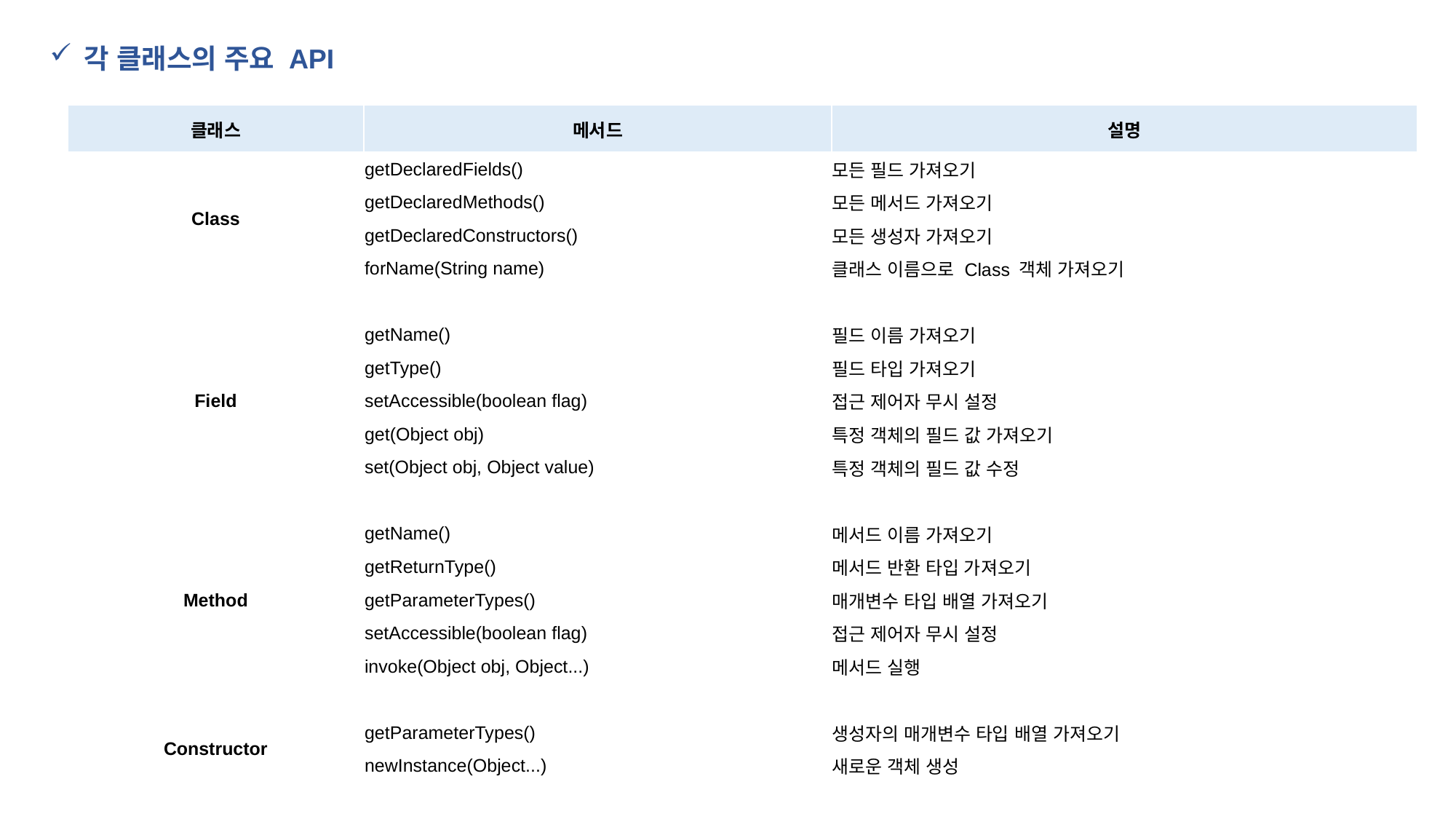

각 클래스의 주요 API
| 클래스 | 메서드 | 설명 |
| --- | --- | --- |
| Class | getDeclaredFields() | 모든 필드 가져오기 |
|  | getDeclaredMethods() | 모든 메서드 가져오기 |
|  | getDeclaredConstructors() | 모든 생성자 가져오기 |
|  | forName(String name) | 클래스 이름으로 Class 객체 가져오기 |
|  |  |  |
| Field | getName() | 필드 이름 가져오기 |
|  | getType() | 필드 타입 가져오기 |
|  | setAccessible(boolean flag) | 접근 제어자 무시 설정 |
|  | get(Object obj) | 특정 객체의 필드 값 가져오기 |
|  | set(Object obj, Object value) | 특정 객체의 필드 값 수정 |
|  |  |  |
| Method | getName() | 메서드 이름 가져오기 |
|  | getReturnType() | 메서드 반환 타입 가져오기 |
|  | getParameterTypes() | 매개변수 타입 배열 가져오기 |
|  | setAccessible(boolean flag) | 접근 제어자 무시 설정 |
|  | invoke(Object obj, Object...) | 메서드 실행 |
|  |  |  |
| Constructor | getParameterTypes() | 생성자의 매개변수 타입 배열 가져오기 |
|  | newInstance(Object...) | 새로운 객체 생성 |